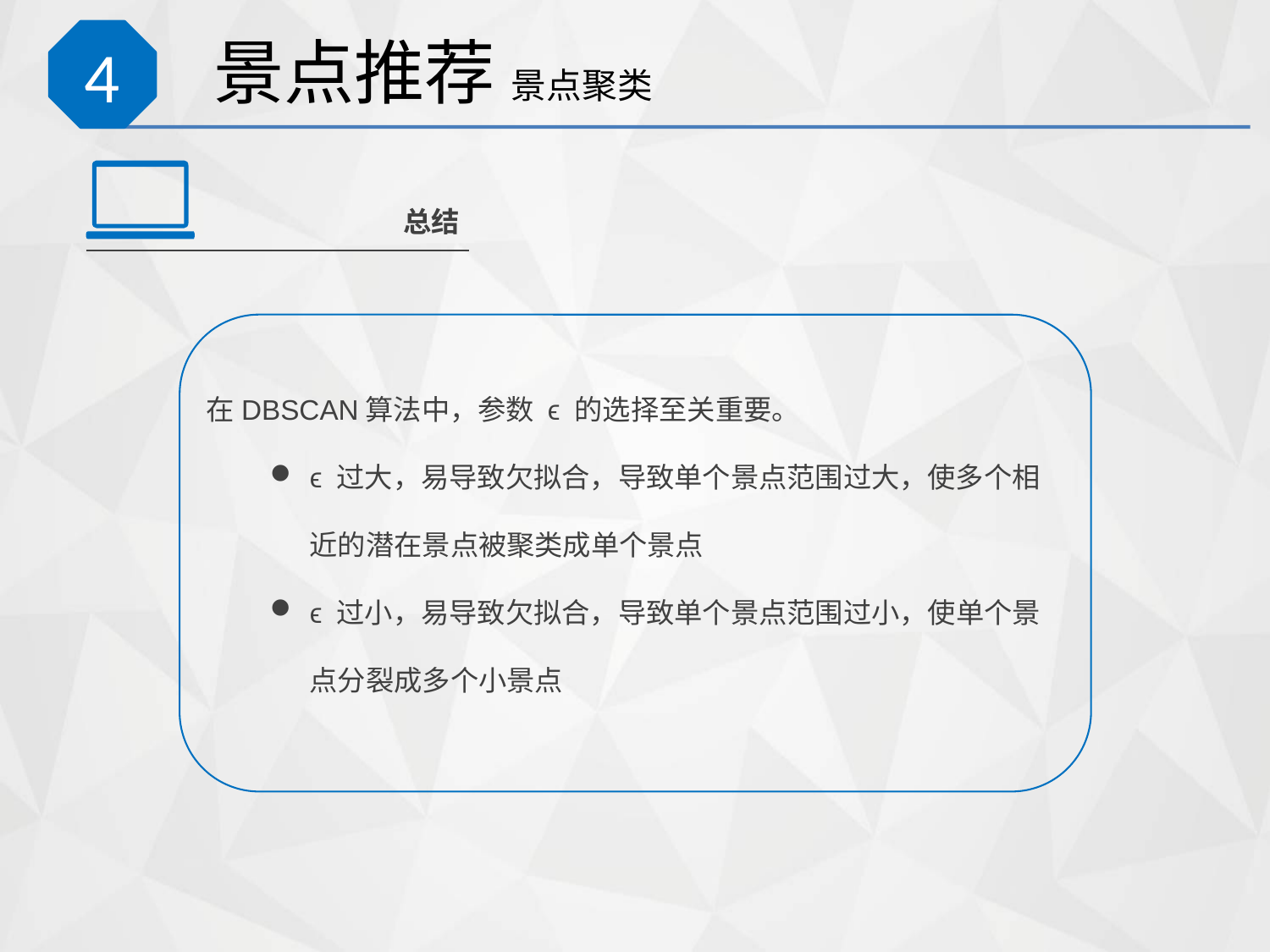

# 景点推荐 景点聚类
4

总结

在DBSCAN算法中，参数 ϵ 的选择至关重要。
ϵ 过大，易导致欠拟合，导致单个景点范围过大，使多个相近的潜在景点被聚类成单个景点
ϵ 过小，易导致欠拟合，导致单个景点范围过小，使单个景点分裂成多个小景点